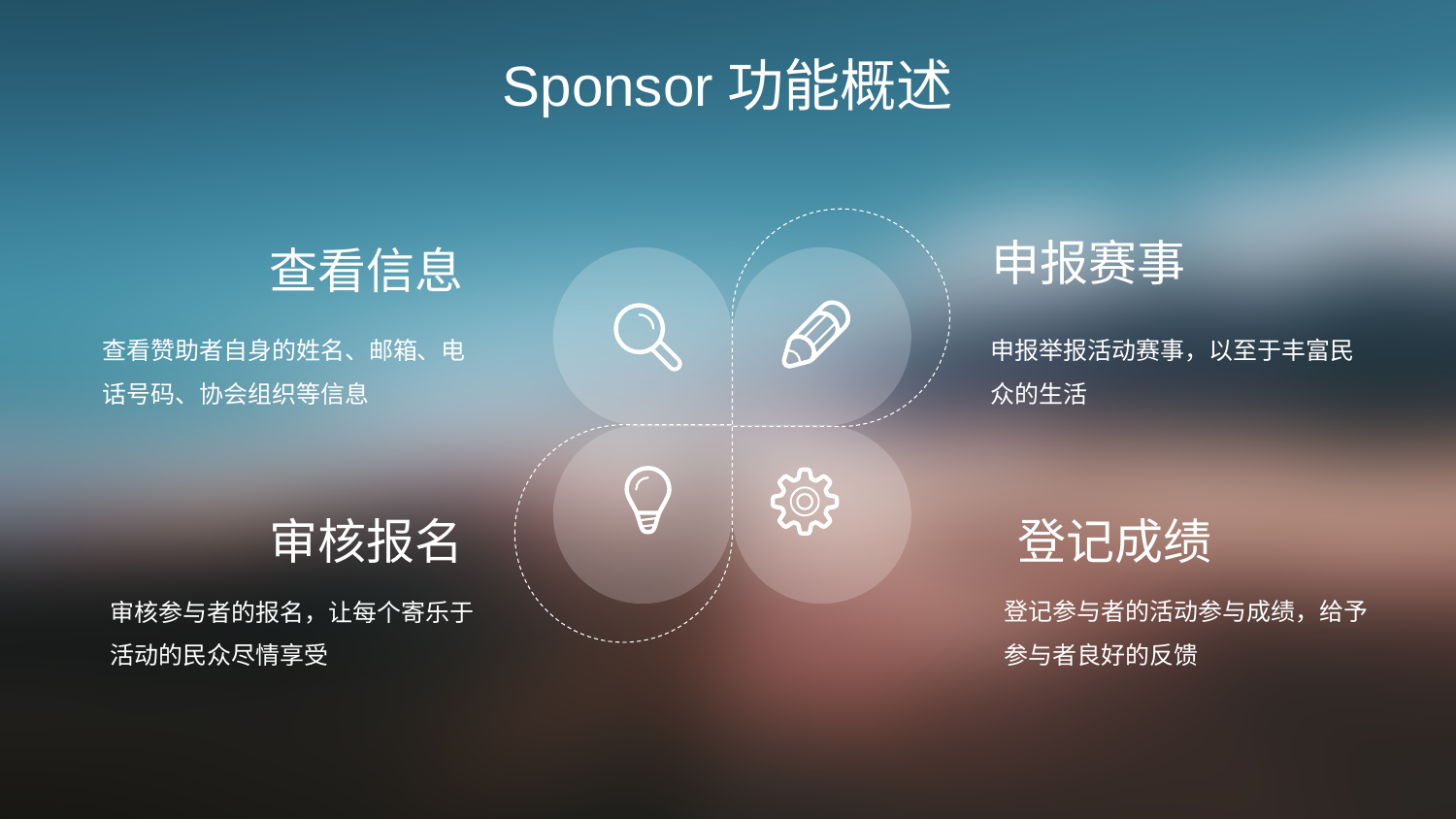

Sponsor功能概述

申报赛事
查看信息

申报举报活动赛事，以至于丰富民众的生活
查看赞助者自身的姓名、邮箱、电话号码、协会组织等信息

登记成绩
审核报名
登记参与者的活动参与成绩，给予参与者良好的反馈
审核参与者的报名，让每个寄乐于活动的民众尽情享受